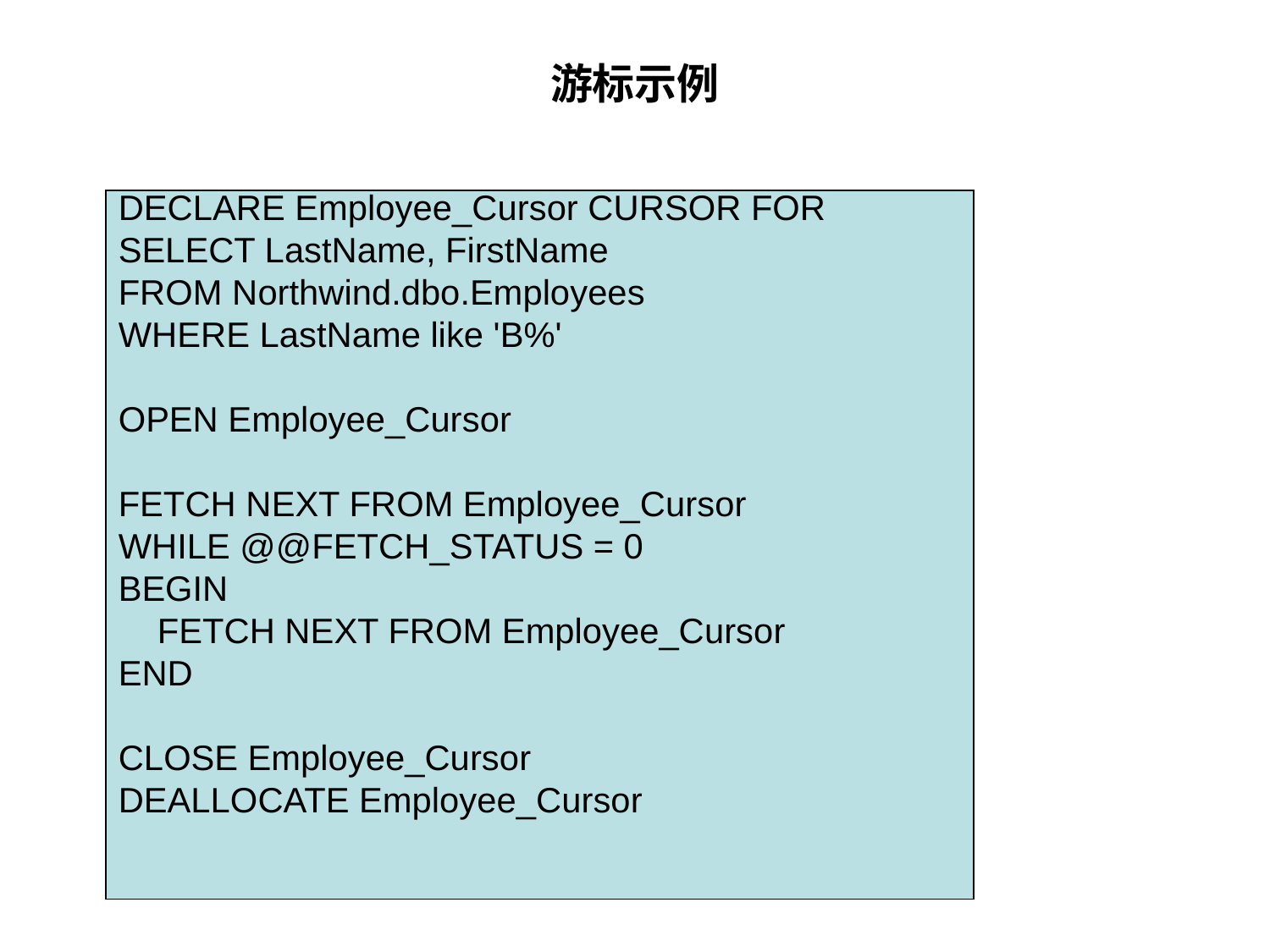

# 游标示例

DECLARE Employee_Cursor CURSOR FOR
SELECT LastName, FirstName
FROM Northwind.dbo.Employees
WHERE LastName like 'B%'

OPEN Employee_Cursor

FETCH NEXT FROM Employee_Cursor
WHILE @@FETCH_STATUS = 0
BEGIN
    FETCH NEXT FROM Employee_Cursor
END

CLOSE Employee_Cursor
DEALLOCATE Employee_Cursor